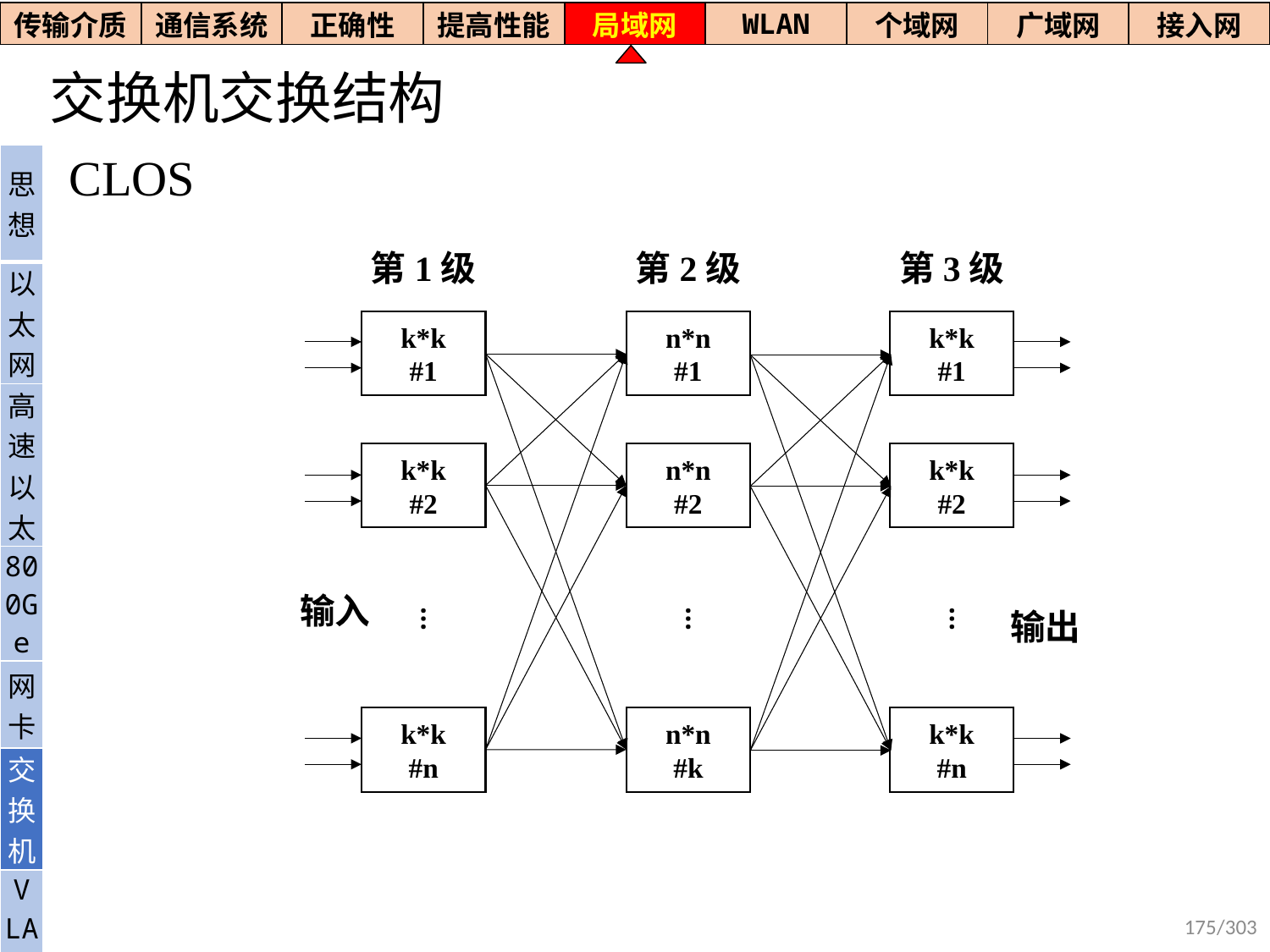

| 传输介质 | 通信系统 | 正确性 | 提高性能 | 局域网 | WLAN | 个域网 | 广域网 | 接入网 |
| --- | --- | --- | --- | --- | --- | --- | --- | --- |

# 交换机交换结构
CLOS
| 思想 |
| --- |
| 以太网 |
| 高速以太 |
| 800Ge |
| 网卡 |
| 交换机 |
| V LAN |

第1级
第2级
第3级
k*k
#1
n*n
#1
k*k
#1
k*k
#2
n*n
#2
k*k
#2
⁝
⁝
⁝
输入
输出
k*k
#n
n*n
#k
k*k
#n
175/303